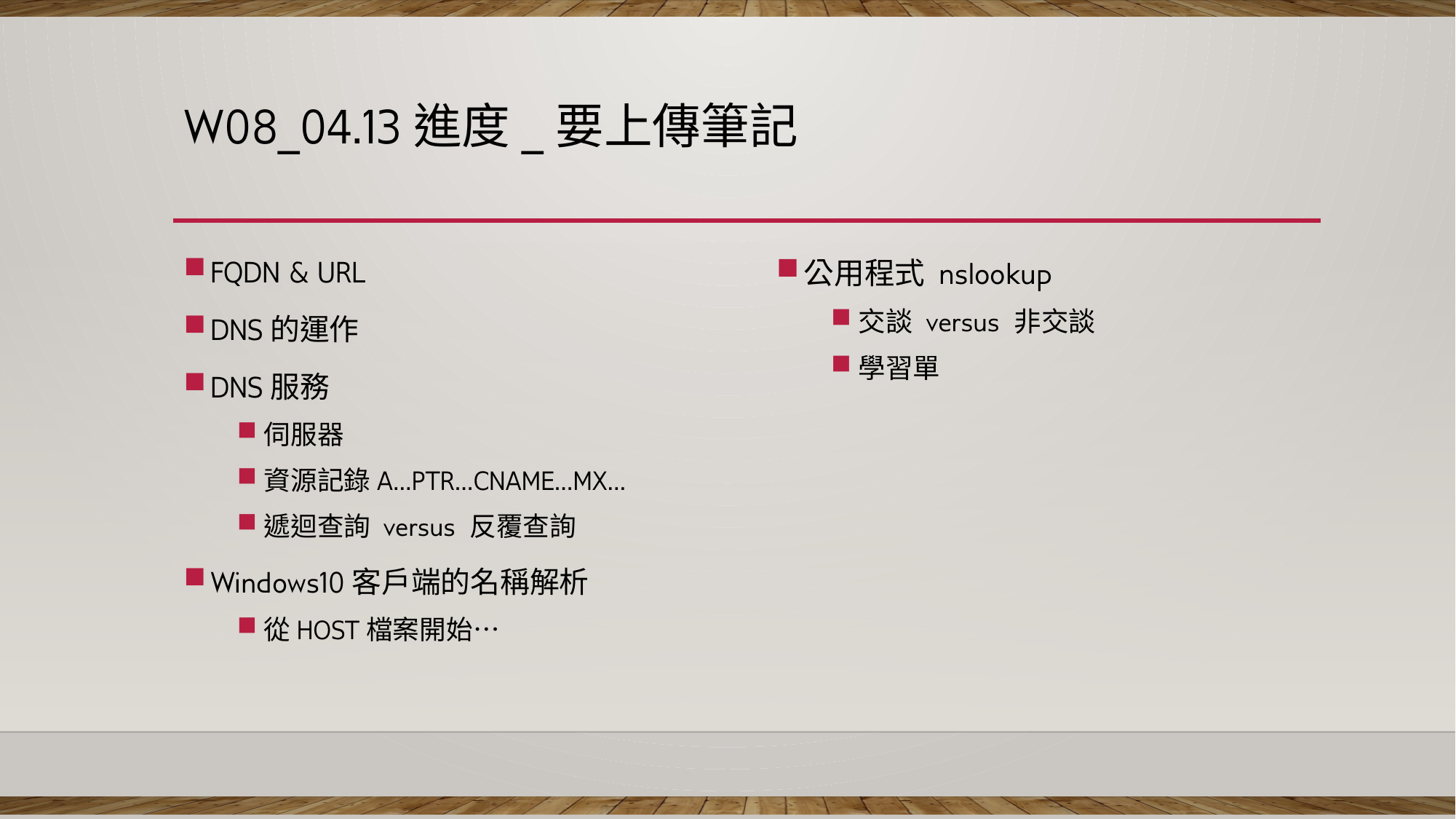

# W08_04.13進度_要上傳筆記
FQDN & URL
DNS的運作
DNS服務
伺服器
資源記錄A…PTR…CNAME…MX…
遞迴查詢 versus 反覆查詢
Windows10客戶端的名稱解析
從HOST檔案開始…

公用程式 nslookup
交談 versus 非交談
學習單